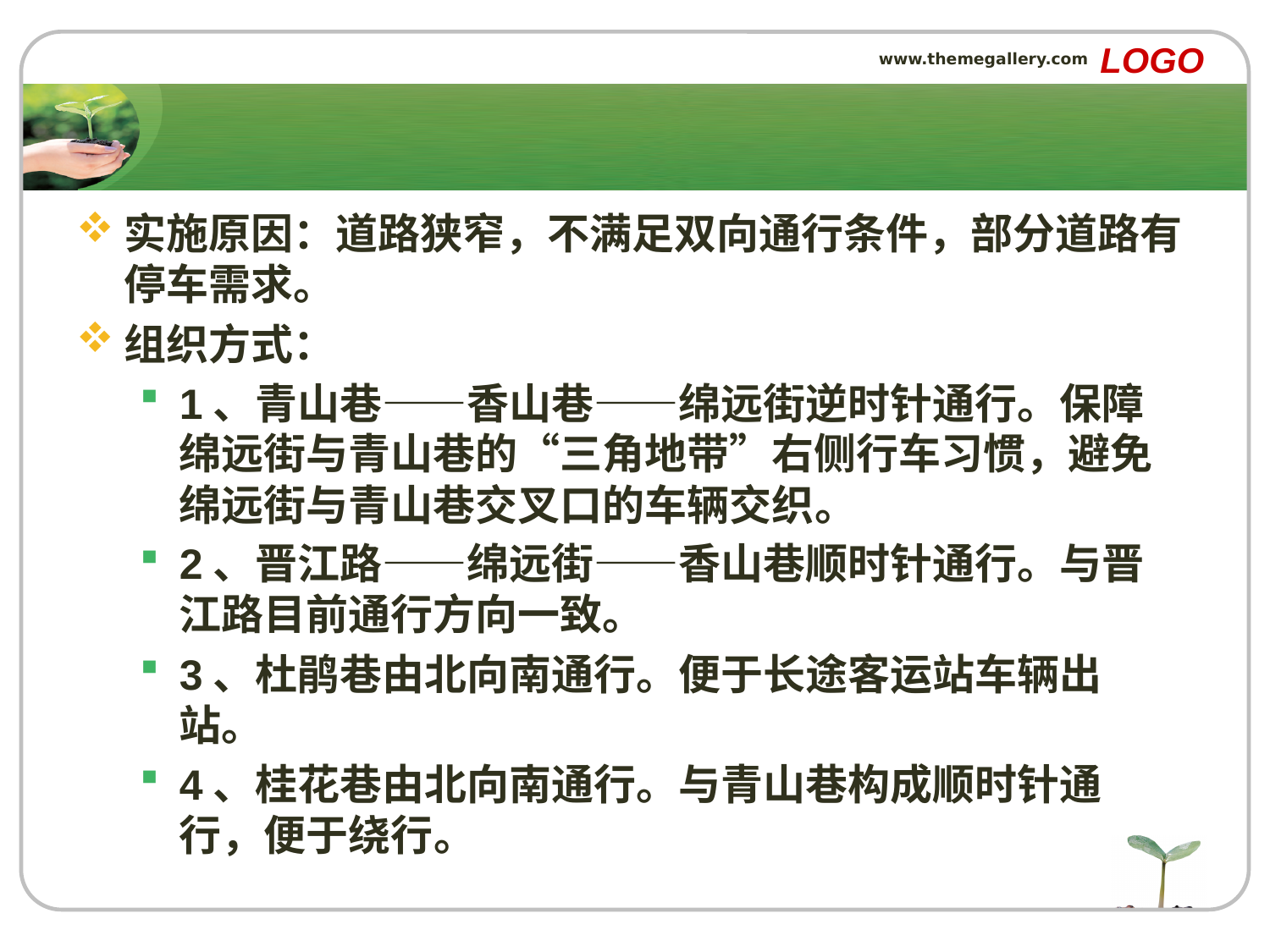

LOGO
www.themegallery.com
#
实施原因：道路狭窄，不满足双向通行条件，部分道路有停车需求。
组织方式：
1、青山巷——香山巷——绵远街逆时针通行。保障绵远街与青山巷的“三角地带”右侧行车习惯，避免绵远街与青山巷交叉口的车辆交织。
2、晋江路——绵远街——香山巷顺时针通行。与晋江路目前通行方向一致。
3、杜鹃巷由北向南通行。便于长途客运站车辆出站。
4、桂花巷由北向南通行。与青山巷构成顺时针通行，便于绕行。